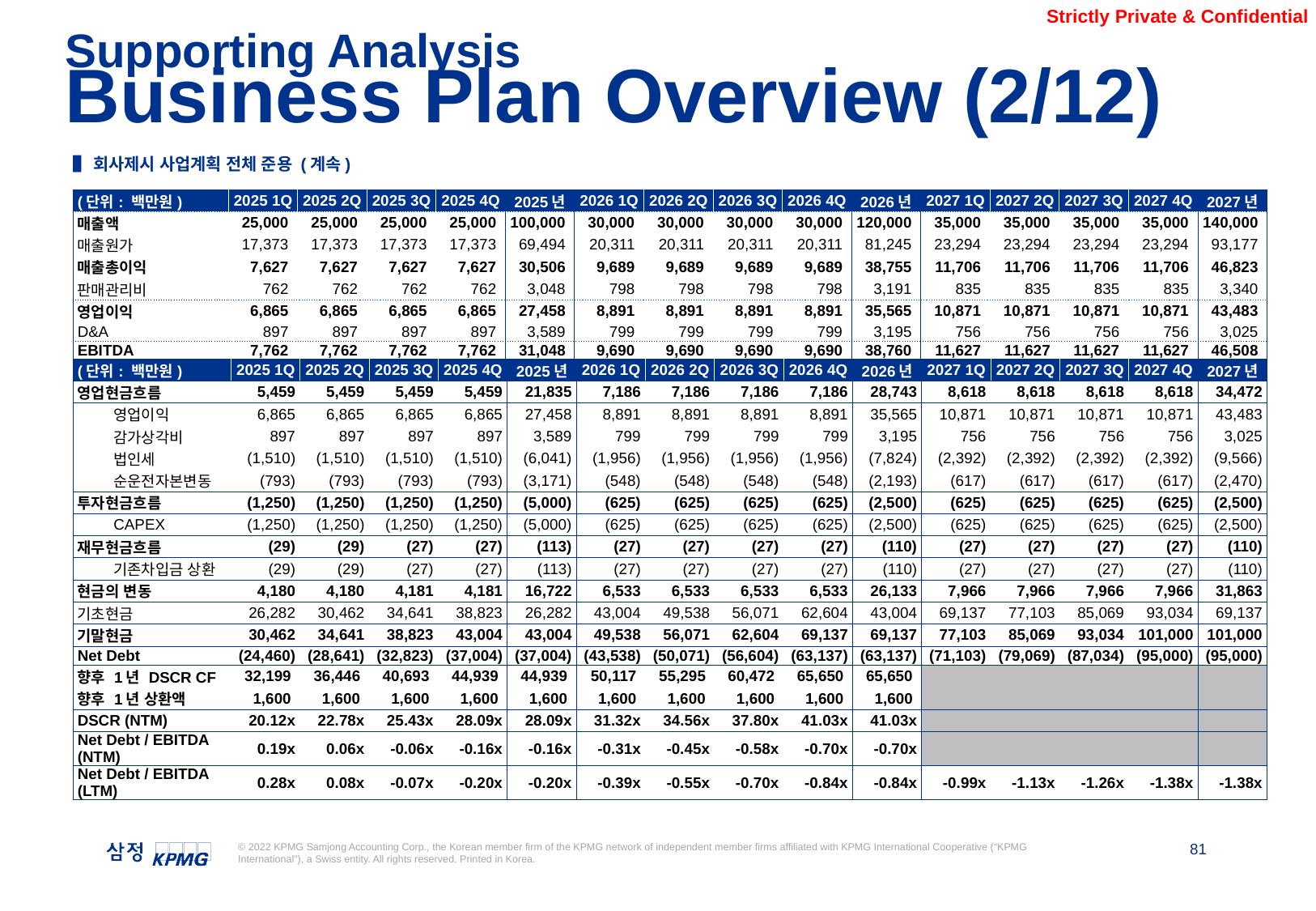

Supporting Analysis
Business Plan Overview (2/12)
▌회사제시 사업계획 전체 준용 (계속)
| (단위: 백만원) | 2025 1Q | 2025 2Q | 2025 3Q | 2025 4Q | 2025년 | 2026 1Q | 2026 2Q | 2026 3Q | 2026 4Q | 2026년 | 2027 1Q | 2027 2Q | 2027 3Q | 2027 4Q | 2027년 |
| --- | --- | --- | --- | --- | --- | --- | --- | --- | --- | --- | --- | --- | --- | --- | --- |
| 매출액 | 25,000 | 25,000 | 25,000 | 25,000 | 100,000 | 30,000 | 30,000 | 30,000 | 30,000 | 120,000 | 35,000 | 35,000 | 35,000 | 35,000 | 140,000 |
| 매출원가 | 17,373 | 17,373 | 17,373 | 17,373 | 69,494 | 20,311 | 20,311 | 20,311 | 20,311 | 81,245 | 23,294 | 23,294 | 23,294 | 23,294 | 93,177 |
| 매출총이익 | 7,627 | 7,627 | 7,627 | 7,627 | 30,506 | 9,689 | 9,689 | 9,689 | 9,689 | 38,755 | 11,706 | 11,706 | 11,706 | 11,706 | 46,823 |
| 판매관리비 | 762 | 762 | 762 | 762 | 3,048 | 798 | 798 | 798 | 798 | 3,191 | 835 | 835 | 835 | 835 | 3,340 |
| 영업이익 | 6,865 | 6,865 | 6,865 | 6,865 | 27,458 | 8,891 | 8,891 | 8,891 | 8,891 | 35,565 | 10,871 | 10,871 | 10,871 | 10,871 | 43,483 |
| D&A | 897 | 897 | 897 | 897 | 3,589 | 799 | 799 | 799 | 799 | 3,195 | 756 | 756 | 756 | 756 | 3,025 |
| EBITDA | 7,762 | 7,762 | 7,762 | 7,762 | 31,048 | 9,690 | 9,690 | 9,690 | 9,690 | 38,760 | 11,627 | 11,627 | 11,627 | 11,627 | 46,508 |
| (단위: 백만원) |  | 2025 1Q | 2025 2Q | 2025 3Q | 2025 4Q | 2025년 | 2026 1Q | 2026 2Q | 2026 3Q | 2026 4Q | 2026년 | 2027 1Q | 2027 2Q | 2027 3Q | 2027 4Q | 2027년 |
| --- | --- | --- | --- | --- | --- | --- | --- | --- | --- | --- | --- | --- | --- | --- | --- | --- |
| 영업현금흐름 |  | 5,459 | 5,459 | 5,459 | 5,459 | 21,835 | 7,186 | 7,186 | 7,186 | 7,186 | 28,743 | 8,618 | 8,618 | 8,618 | 8,618 | 34,472 |
|  | 영업이익 | 6,865 | 6,865 | 6,865 | 6,865 | 27,458 | 8,891 | 8,891 | 8,891 | 8,891 | 35,565 | 10,871 | 10,871 | 10,871 | 10,871 | 43,483 |
|  | 감가상각비 | 897 | 897 | 897 | 897 | 3,589 | 799 | 799 | 799 | 799 | 3,195 | 756 | 756 | 756 | 756 | 3,025 |
|  | 법인세 | (1,510) | (1,510) | (1,510) | (1,510) | (6,041) | (1,956) | (1,956) | (1,956) | (1,956) | (7,824) | (2,392) | (2,392) | (2,392) | (2,392) | (9,566) |
|  | 순운전자본변동 | (793) | (793) | (793) | (793) | (3,171) | (548) | (548) | (548) | (548) | (2,193) | (617) | (617) | (617) | (617) | (2,470) |
| 투자현금흐름 |  | (1,250) | (1,250) | (1,250) | (1,250) | (5,000) | (625) | (625) | (625) | (625) | (2,500) | (625) | (625) | (625) | (625) | (2,500) |
|  | CAPEX | (1,250) | (1,250) | (1,250) | (1,250) | (5,000) | (625) | (625) | (625) | (625) | (2,500) | (625) | (625) | (625) | (625) | (2,500) |
| 재무현금흐름 |  | (29) | (29) | (27) | (27) | (113) | (27) | (27) | (27) | (27) | (110) | (27) | (27) | (27) | (27) | (110) |
|  | 기존차입금 상환 | (29) | (29) | (27) | (27) | (113) | (27) | (27) | (27) | (27) | (110) | (27) | (27) | (27) | (27) | (110) |
| 현금의 변동 |  | 4,180 | 4,180 | 4,181 | 4,181 | 16,722 | 6,533 | 6,533 | 6,533 | 6,533 | 26,133 | 7,966 | 7,966 | 7,966 | 7,966 | 31,863 |
| 기초현금 |  | 26,282 | 30,462 | 34,641 | 38,823 | 26,282 | 43,004 | 49,538 | 56,071 | 62,604 | 43,004 | 69,137 | 77,103 | 85,069 | 93,034 | 69,137 |
| 기말현금 |  | 30,462 | 34,641 | 38,823 | 43,004 | 43,004 | 49,538 | 56,071 | 62,604 | 69,137 | 69,137 | 77,103 | 85,069 | 93,034 | 101,000 | 101,000 |
| Net Debt |  | (24,460) | (28,641) | (32,823) | (37,004) | (37,004) | (43,538) | (50,071) | (56,604) | (63,137) | (63,137) | (71,103) | (79,069) | (87,034) | (95,000) | (95,000) |
| 향후 1년 DSCR CF |  | 32,199 | 36,446 | 40,693 | 44,939 | 44,939 | 50,117 | 55,295 | 60,472 | 65,650 | 65,650 |  |  |  |  |  |
| 향후 1년 상환액 |  | 1,600 | 1,600 | 1,600 | 1,600 | 1,600 | 1,600 | 1,600 | 1,600 | 1,600 | 1,600 |  |  |  |  |  |
| DSCR (NTM) |  | 20.12x | 22.78x | 25.43x | 28.09x | 28.09x | 31.32x | 34.56x | 37.80x | 41.03x | 41.03x |  |  |  |  |  |
| Net Debt / EBITDA (NTM) |  | 0.19x | 0.06x | -0.06x | -0.16x | -0.16x | -0.31x | -0.45x | -0.58x | -0.70x | -0.70x |  |  |  |  |  |
| Net Debt / EBITDA (LTM) |  | 0.28x | 0.08x | -0.07x | -0.20x | -0.20x | -0.39x | -0.55x | -0.70x | -0.84x | -0.84x | -0.99x | -1.13x | -1.26x | -1.38x | -1.38x |